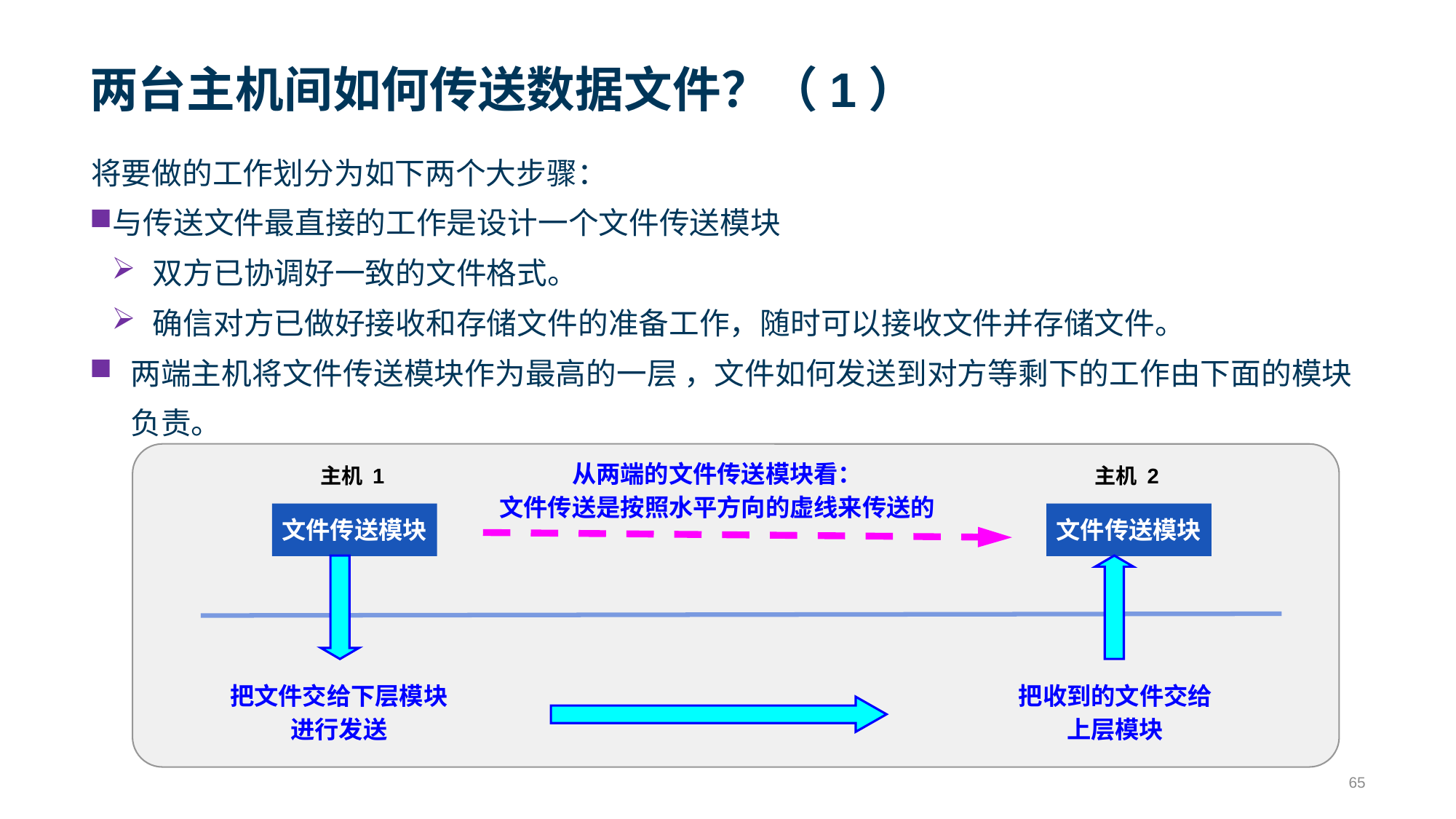

# 两台主机间如何传送数据文件？（1）
将要做的工作划分为如下两个大步骤：
与传送文件最直接的工作是设计一个文件传送模块
双方已协调好一致的文件格式。
确信对方已做好接收和存储文件的准备工作，随时可以接收文件并存储文件。
两端主机将文件传送模块作为最高的一层 ，文件如何发送到对方等剩下的工作由下面的模块负责。

从两端的文件传送模块看：
文件传送是按照水平方向的虚线来传送的
主机 1
主机 2

文件传送模块
文件传送模块

把文件交给下层模块
进行发送
把收到的文件交给
上层模块

65